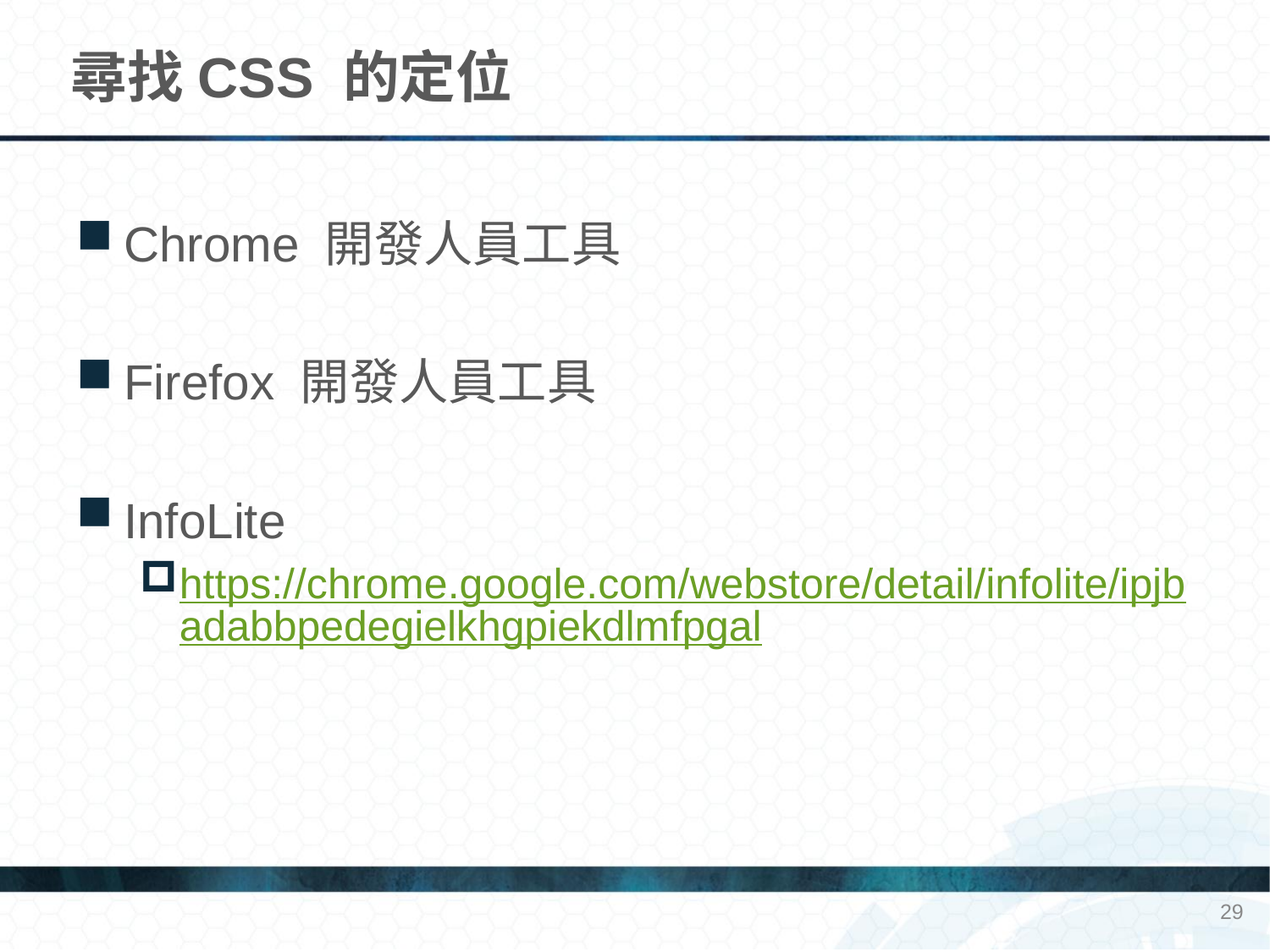

# 尋找CSS 的定位
Chrome 開發人員工具

Firefox 開發人員工具

InfoLite
https://chrome.google.com/webstore/detail/infolite/ipjbadabbpedegielkhgpiekdlmfpgal
29